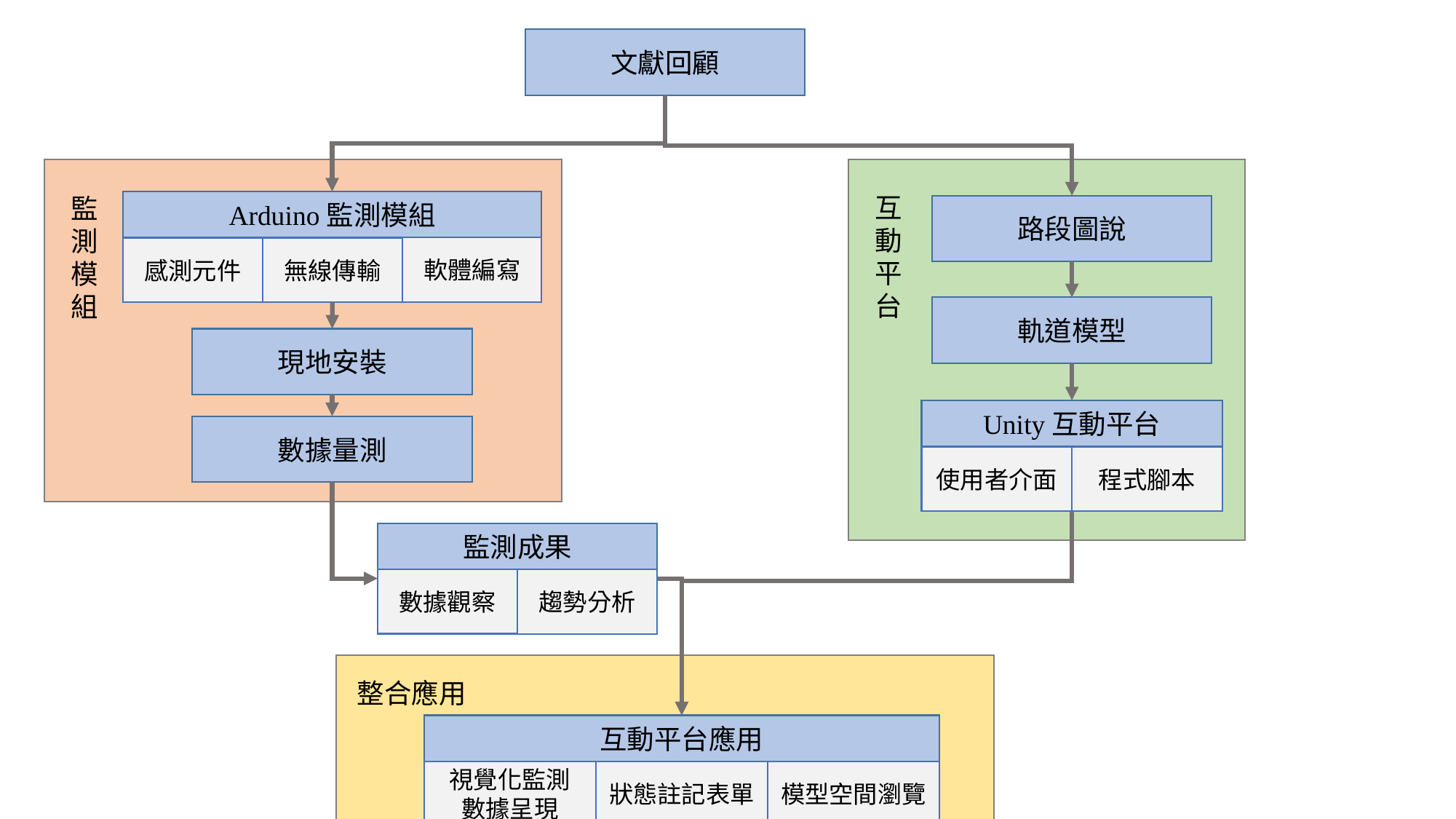

文獻回顧

互動平台
監測
模
組
Arduino監測模組
路段圖說
軟體編寫
無線傳輸
感測元件
軌道模型
現地安裝
Unity互動平台
數據量測
程式腳本
使用者介面
監測成果

趨勢分析
數據觀察

整合應用
互動平台應用

狀態註記表單
模型空間瀏覽
視覺化監測
數據呈現